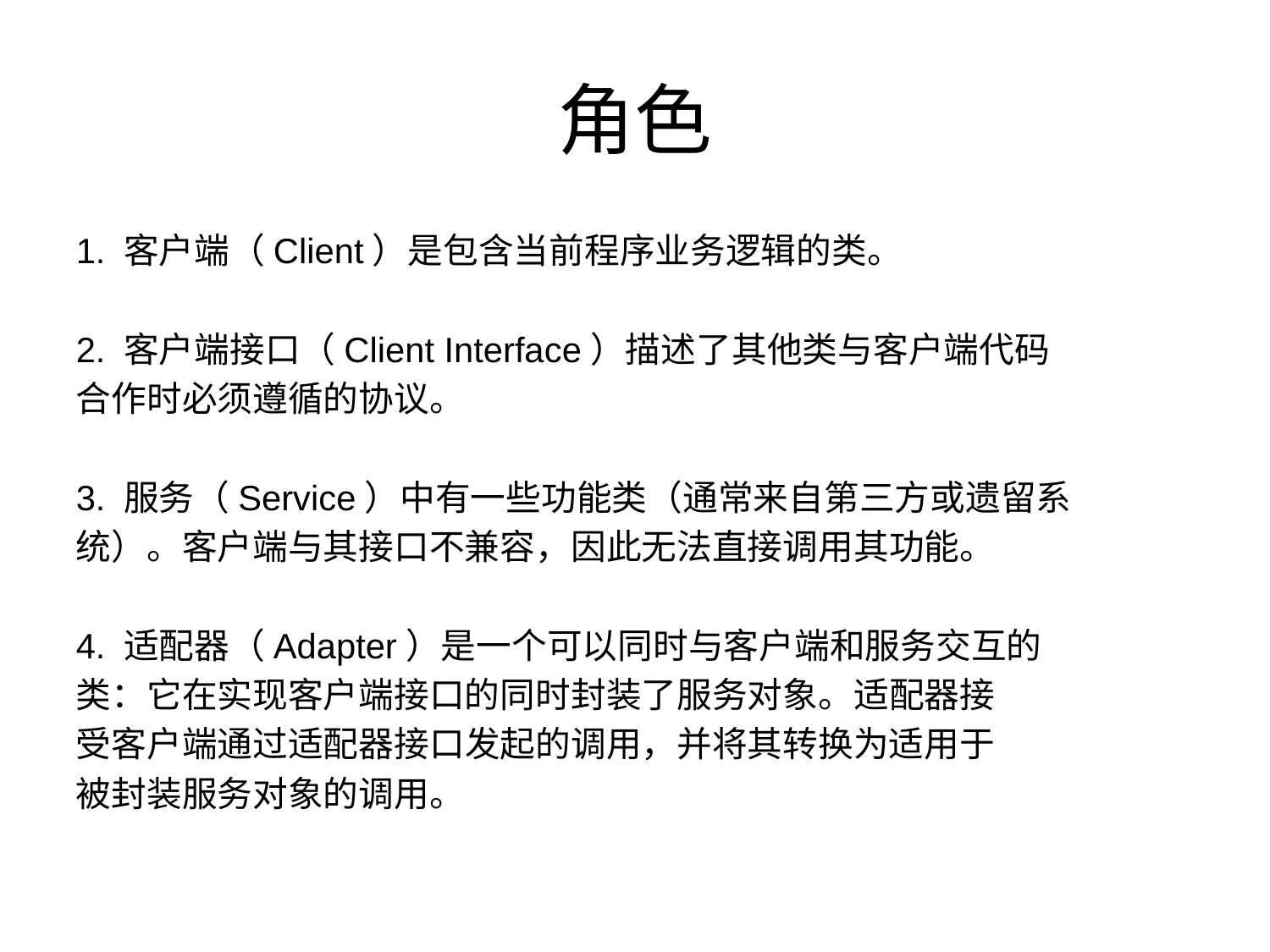

# 角色
1. 客户端（Client）是包含当前程序业务逻辑的类。

2. 客户端接口（Client Interface）描述了其他类与客户端代码
合作时必须遵循的协议。

3. 服务（Service）中有一些功能类（通常来自第三方或遗留系
统）。客户端与其接口不兼容，因此无法直接调用其功能。

4. 适配器（Adapter）是一个可以同时与客户端和服务交互的
类：它在实现客户端接口的同时封装了服务对象。适配器接
受客户端通过适配器接口发起的调用，并将其转换为适用于
被封装服务对象的调用。